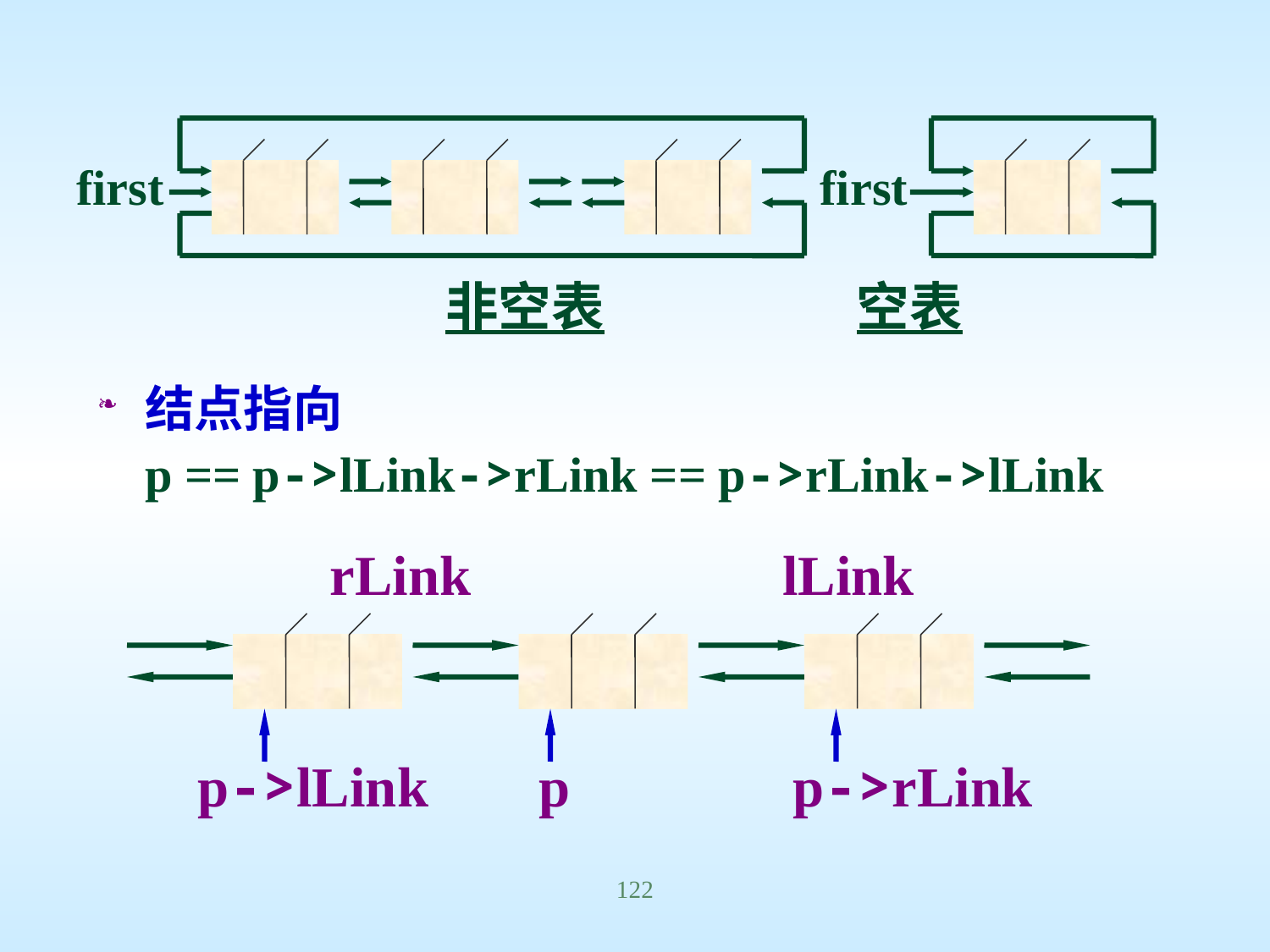

first
first

非空表	             空表
结点指向
p == p->lLink->rLink == p->rLink->lLink
rLink
lLink

p->lLink
p
p->rLink
122